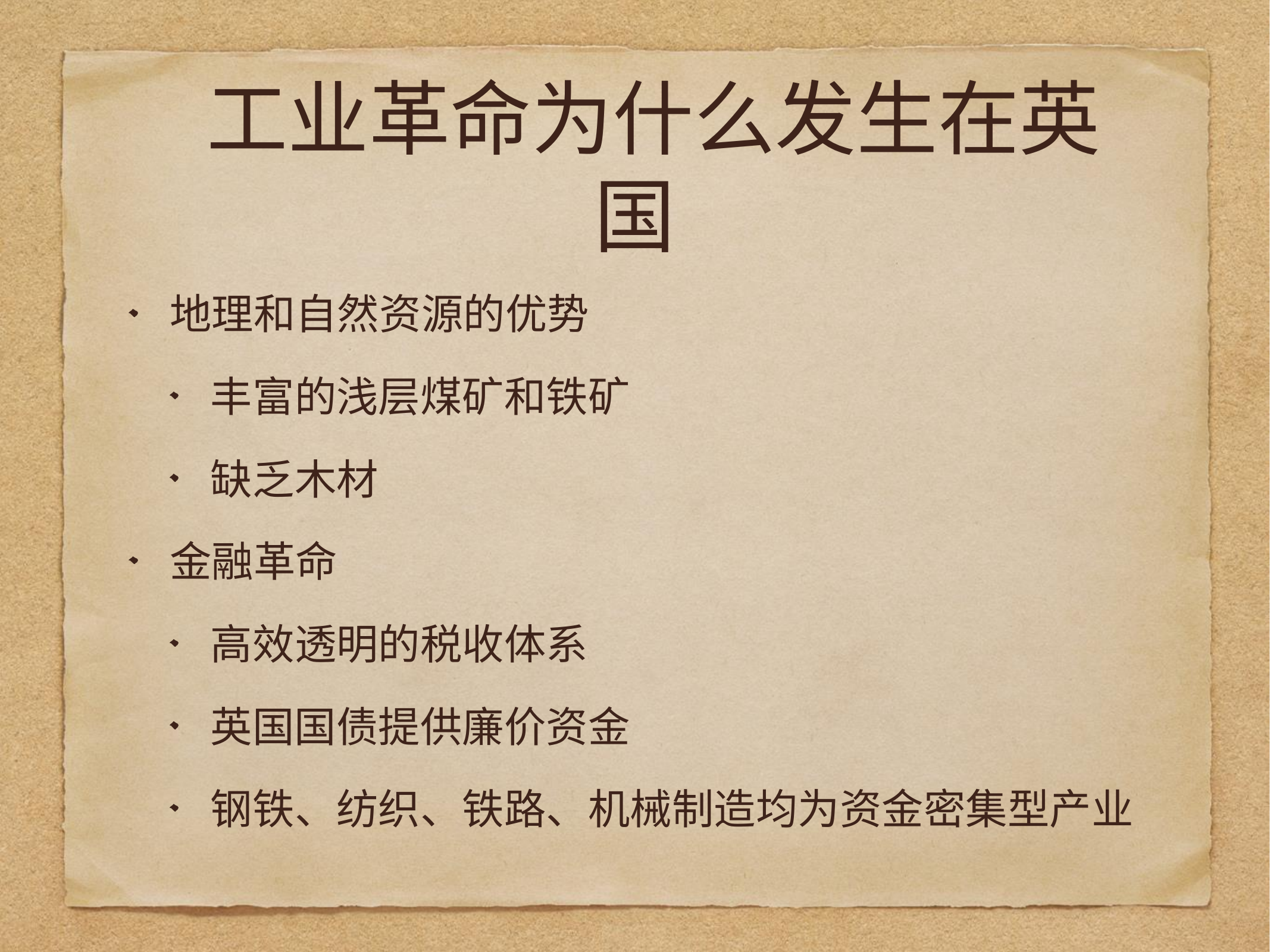

# 工业革命为什么发生在英国
地理和自然资源的优势
丰富的浅层煤矿和铁矿
缺乏木材
金融革命
高效透明的税收体系
英国国债提供廉价资金
钢铁、纺织、铁路、机械制造均为资金密集型产业